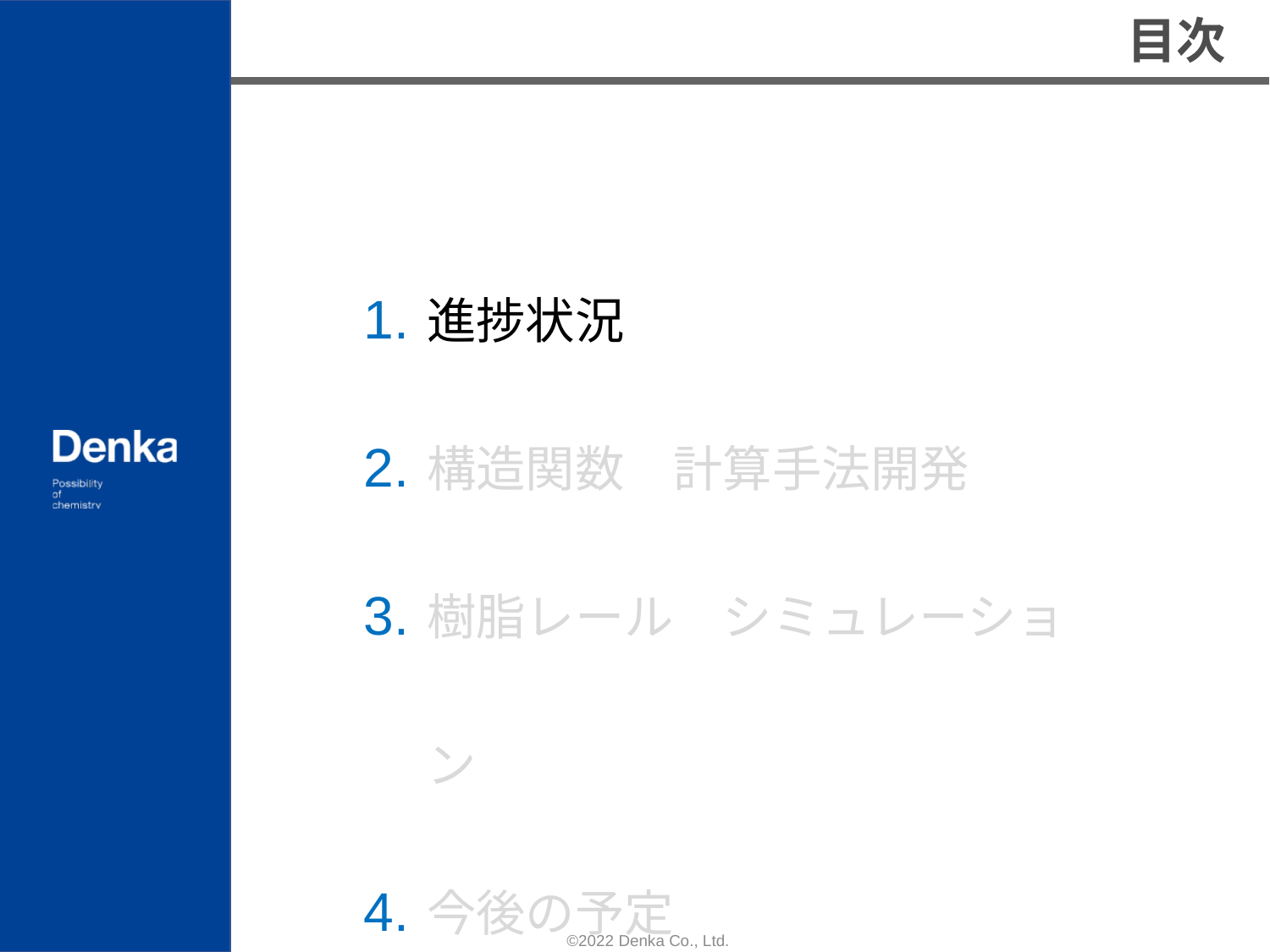

進捗状況
構造関数　計算手法開発
樹脂レール　シミュレーション
今後の予定